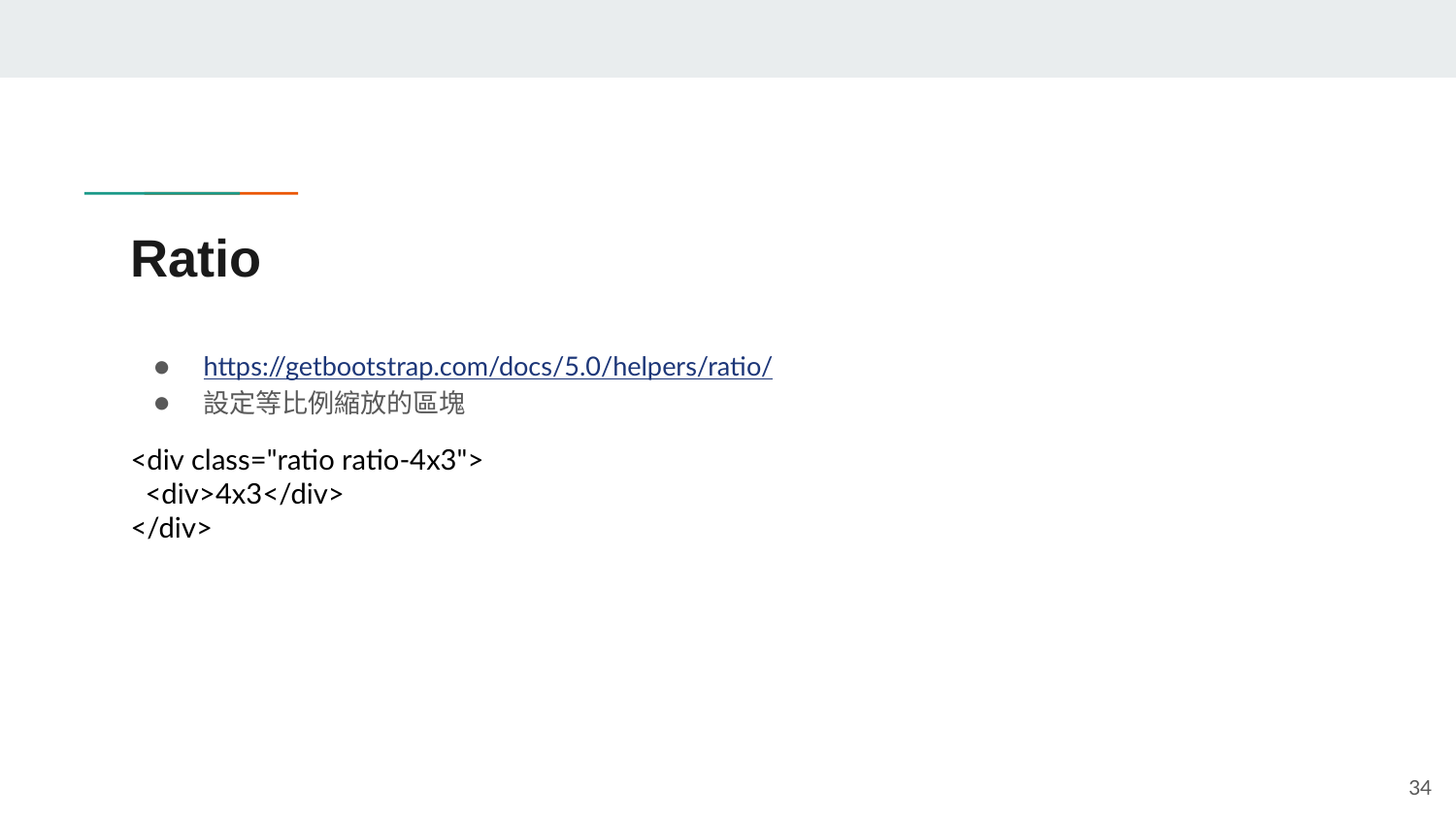

# Ratio
https://getbootstrap.com/docs/5.0/helpers/ratio/
設定等比例縮放的區塊
<div class="ratio ratio-4x3">
  <div>4x3</div>
</div>

34